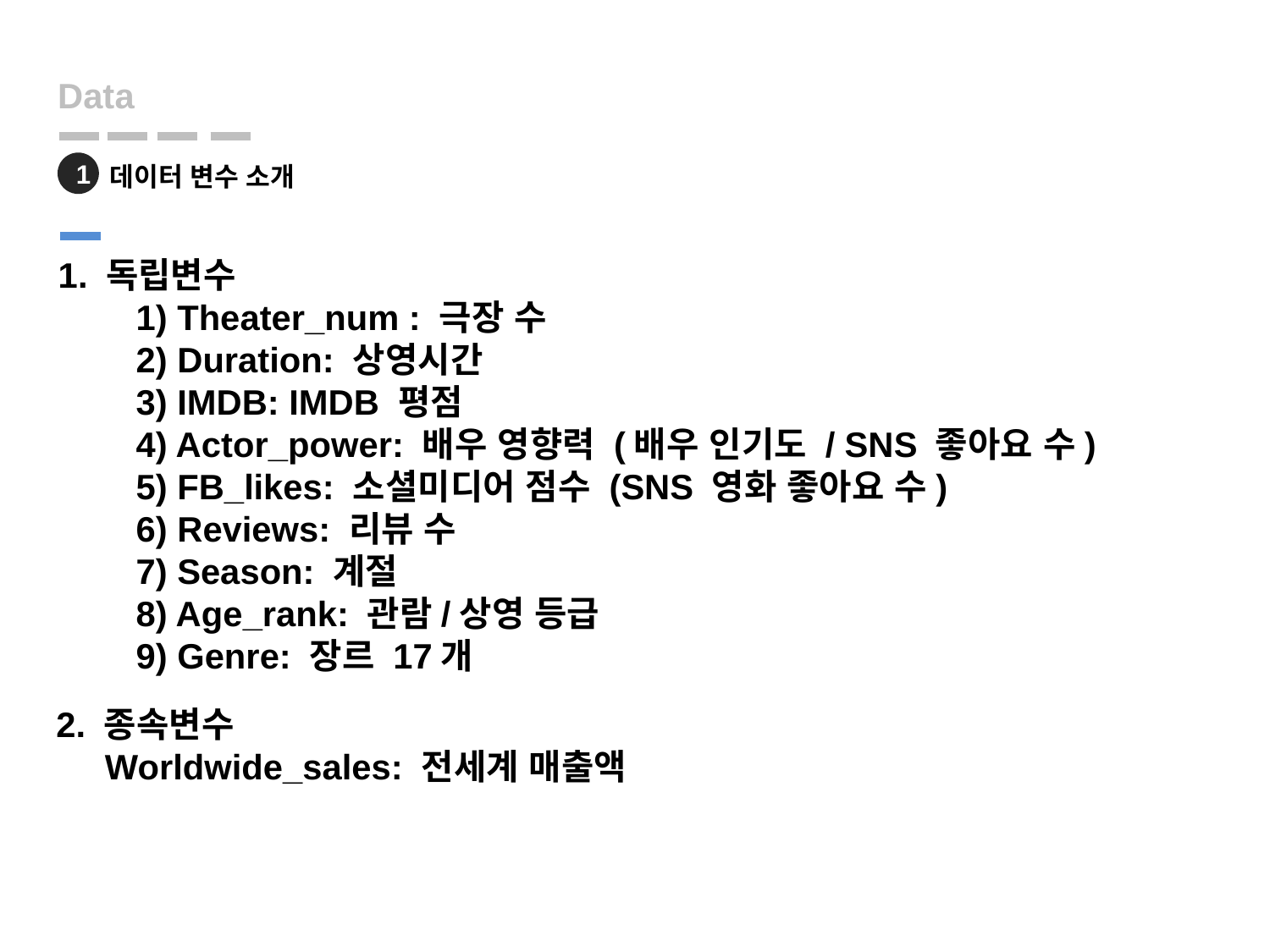

# Data
1
데이터 변수 소개
1. 독립변수
        1) Theater_num : 극장 수
        2) Duration: 상영시간
        3) IMDB: IMDB 평점
        4) Actor_power: 배우 영향력 (배우 인기도 / SNS 좋아요 수)
        5) FB_likes: 소셜미디어 점수 (SNS 영화 좋아요 수)
        6) Reviews: 리뷰 수
        7) Season: 계절
        8) Age_rank: 관람/상영 등급
        9) Genre: 장르 17개

2. 종속변수
     Worldwide_sales: 전세계 매출액